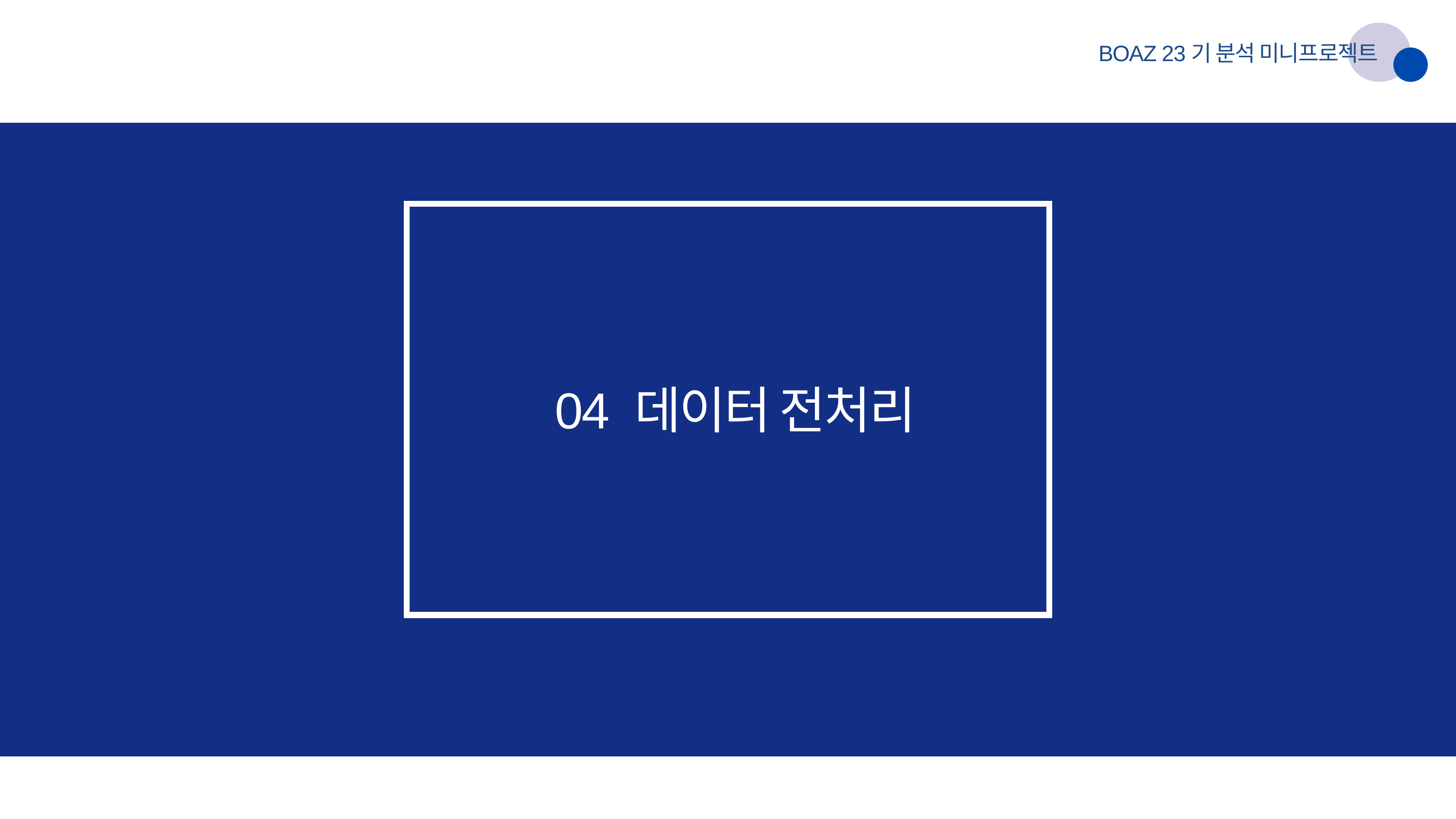

BOAZ 23기 분석 미니프로젝트

04 데이터 전처리